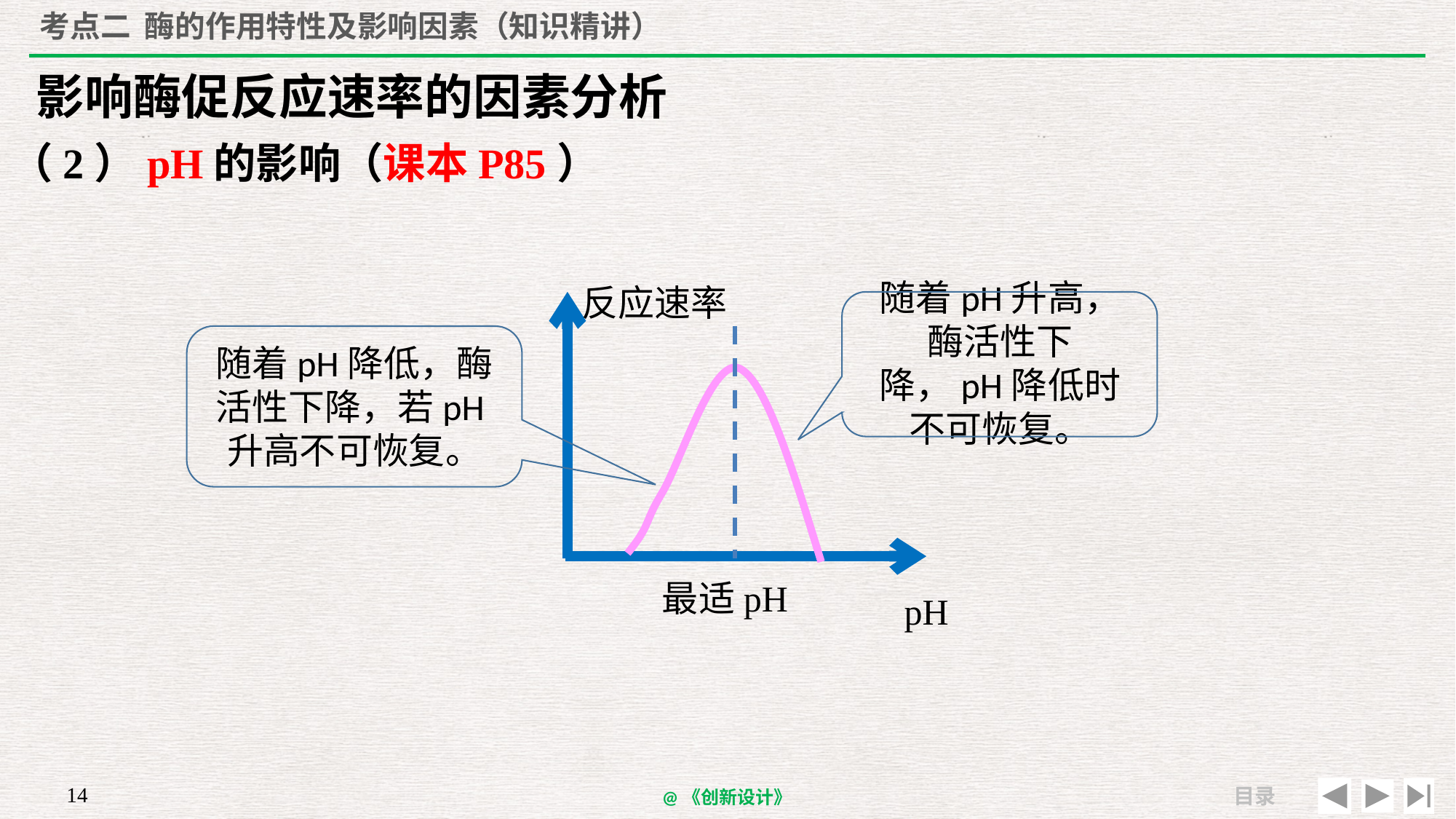

# 考点二  酶的作用特性及影响因素（知识精讲）
影响酶促反应速率的因素分析
（2）pH的影响（课本P85）
反应速率

随着pH升高，酶活性下降，pH降低时不可恢复。

随着pH降低，酶活性下降，若pH升高不可恢复。

最适pH
pH